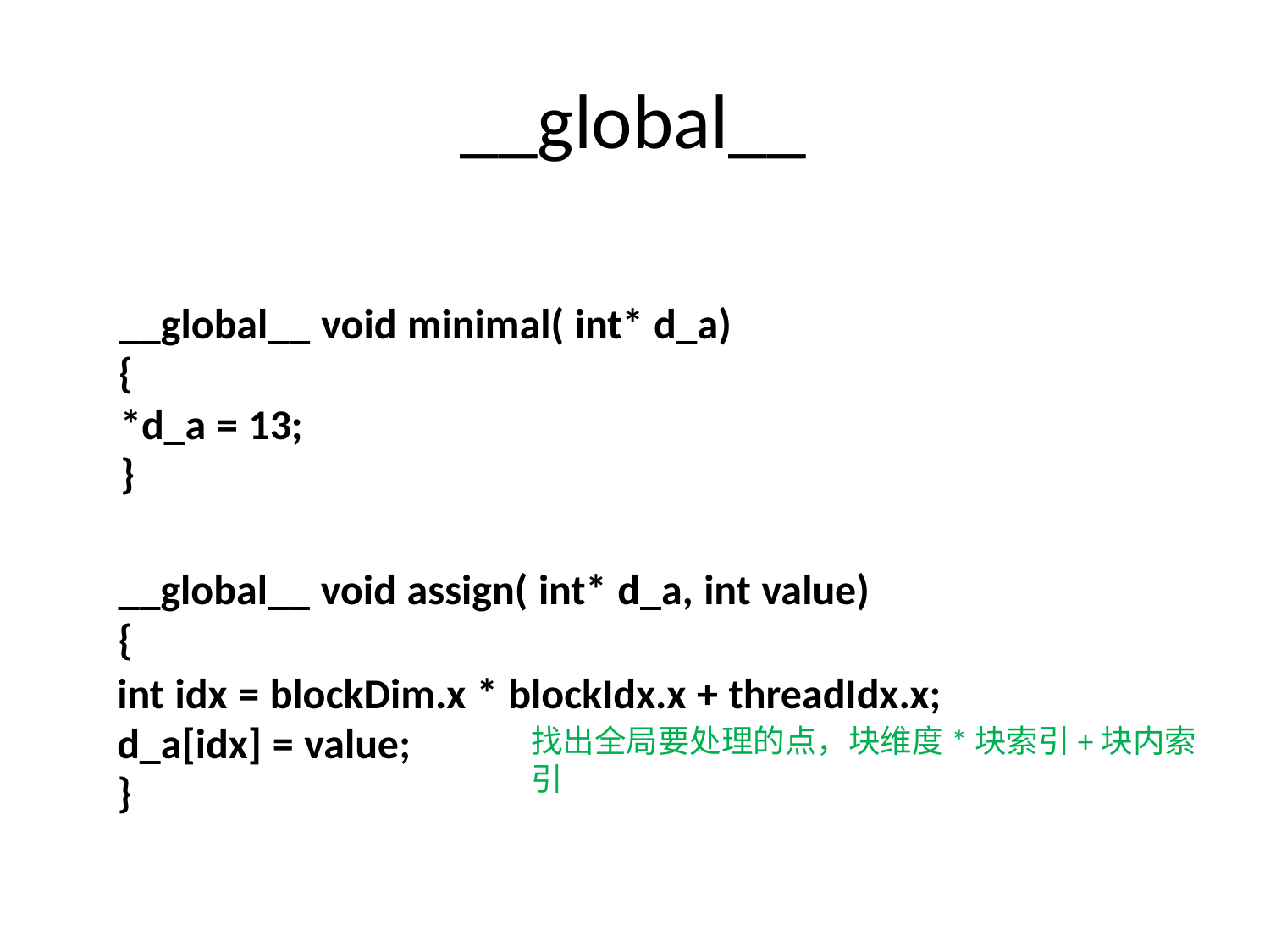

__global__

__global__ void minimal( int* d_a)
{
*d_a = 13;
}

__global__ void assign( int* d_a, int value)
{
int idx = blockDim.x * blockIdx.x + threadIdx.x;
d_a[idx] = value;
}
找出全局要处理的点，块维度*块索引+块内索引